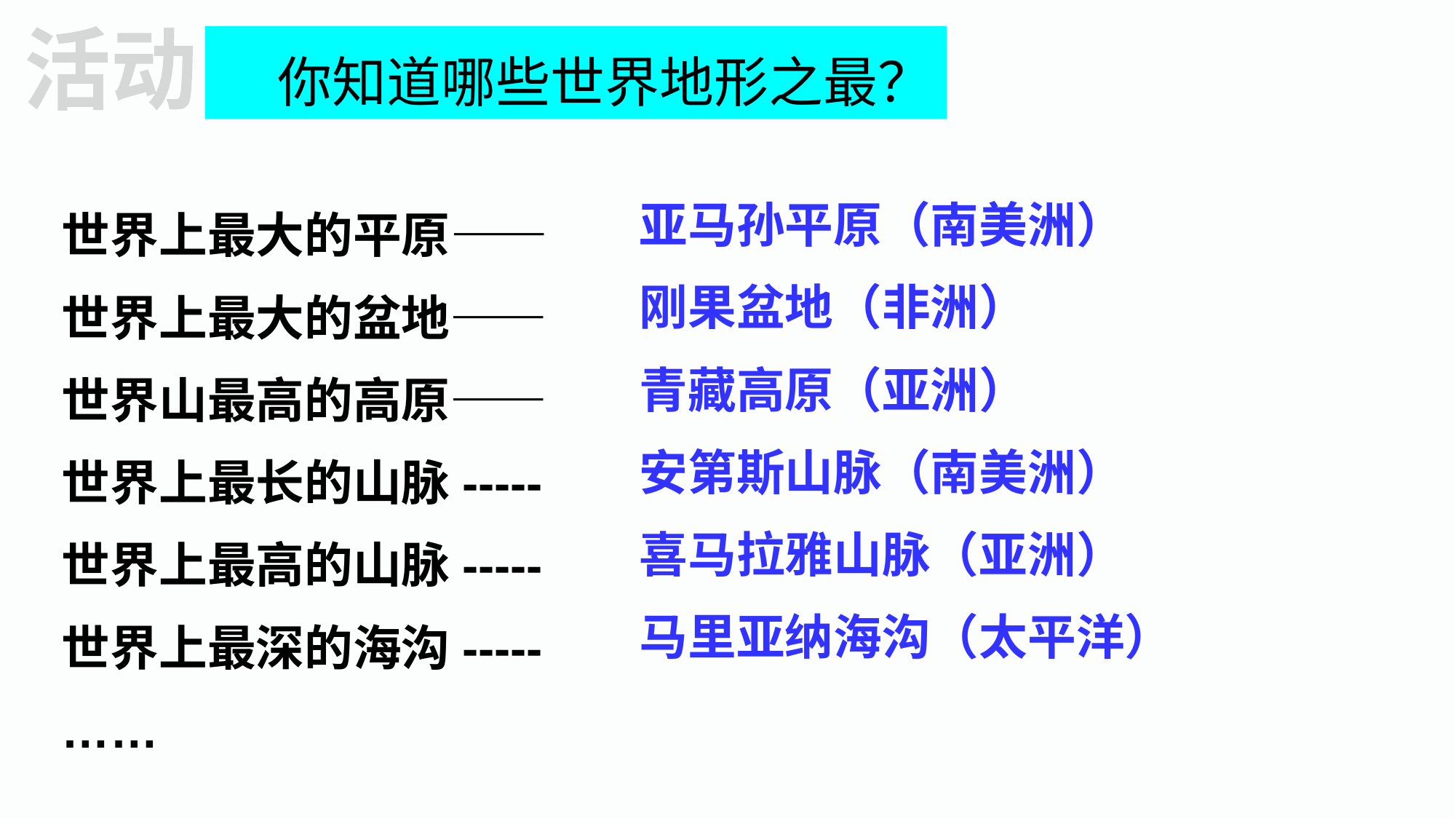

活动
    你知道哪些世界地形之最？
亚马孙平原（南美洲）
刚果盆地（非洲）
青藏高原（亚洲）
安第斯山脉（南美洲）
喜马拉雅山脉（亚洲）
马里亚纳海沟（太平洋）
世界上最大的平原——
世界上最大的盆地——
世界山最高的高原——
世界上最长的山脉-----
世界上最高的山脉-----
世界上最深的海沟-----
……